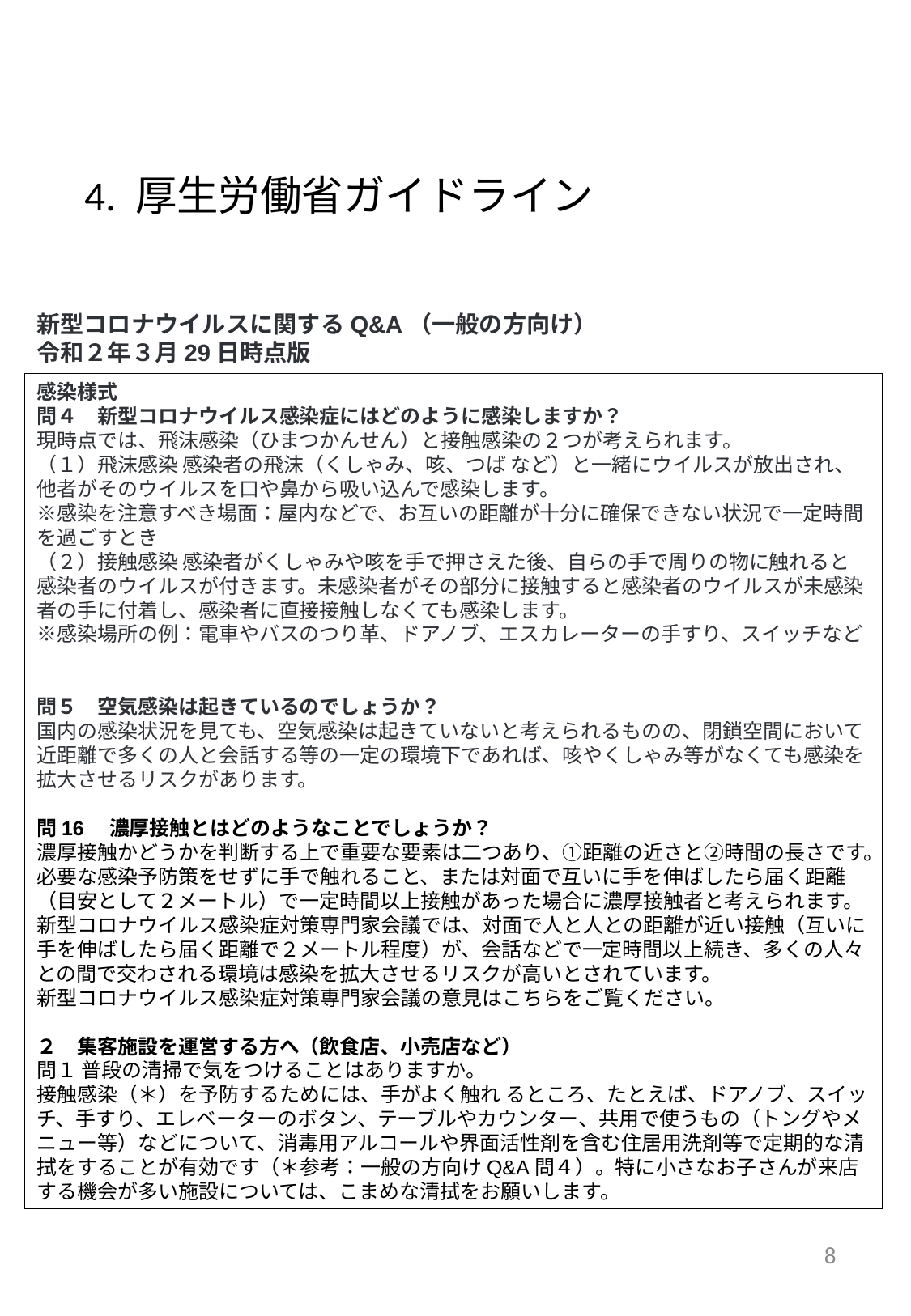

# 4. 厚生労働省ガイドライン
新型コロナウイルスに関するQ&A（一般の方向け）
令和２年３月29日時点版
感染様式
問４　新型コロナウイルス感染症にはどのように感染しますか？
現時点では、飛沫感染（ひまつかんせん）と接触感染の２つが考えられます。
（１）飛沫感染 感染者の飛沫（くしゃみ、咳、つば など）と一緒にウイルスが放出され、他者がそのウイルスを口や鼻から吸い込んで感染します。
※感染を注意すべき場面：屋内などで、お互いの距離が十分に確保できない状況で一定時間を過ごすとき
（２）接触感染 感染者がくしゃみや咳を手で押さえた後、自らの手で周りの物に触れると感染者のウイルスが付きます。未感染者がその部分に接触すると感染者のウイルスが未感染者の手に付着し、感染者に直接接触しなくても感染します。
※感染場所の例：電車やバスのつり革、ドアノブ、エスカレーターの手すり、スイッチなど
問５　空気感染は起きているのでしょうか？
国内の感染状況を見ても、空気感染は起きていないと考えられるものの、閉鎖空間において近距離で多くの人と会話する等の一定の環境下であれば、咳やくしゃみ等がなくても感染を拡大させるリスクがあります。
問16　濃厚接触とはどのようなことでしょうか？
濃厚接触かどうかを判断する上で重要な要素は二つあり、➀距離の近さと➁時間の長さです。必要な感染予防策をせずに手で触れること、または対面で互いに手を伸ばしたら届く距離（目安として２メートル）で一定時間以上接触があった場合に濃厚接触者と考えられます。
新型コロナウイルス感染症対策専門家会議では、対面で人と人との距離が近い接触（互いに手を伸ばしたら届く距離で２メートル程度）が、会話などで一定時間以上続き、多くの人々との間で交わされる環境は感染を拡大させるリスクが高いとされています。
新型コロナウイルス感染症対策専門家会議の意見はこちらをご覧ください。

２　集客施設を運営する方へ（飲食店、小売店など）
問１ 普段の清掃で気をつけることはありますか。
接触感染（＊）を予防するためには、手がよく触れ るところ、たとえば、ドアノブ、スイッチ、手すり、エレベーターのボタン、テーブルやカウンター、共用で使うもの（トングやメニュー等）などについて、消毒用アルコールや界面活性剤を含む住居用洗剤等で定期的な清拭をすることが有効です（＊参考：一般の方向けQ&A問４）。特に小さなお子さんが来店する機会が多い施設については、こまめな清拭をお願いします。
8